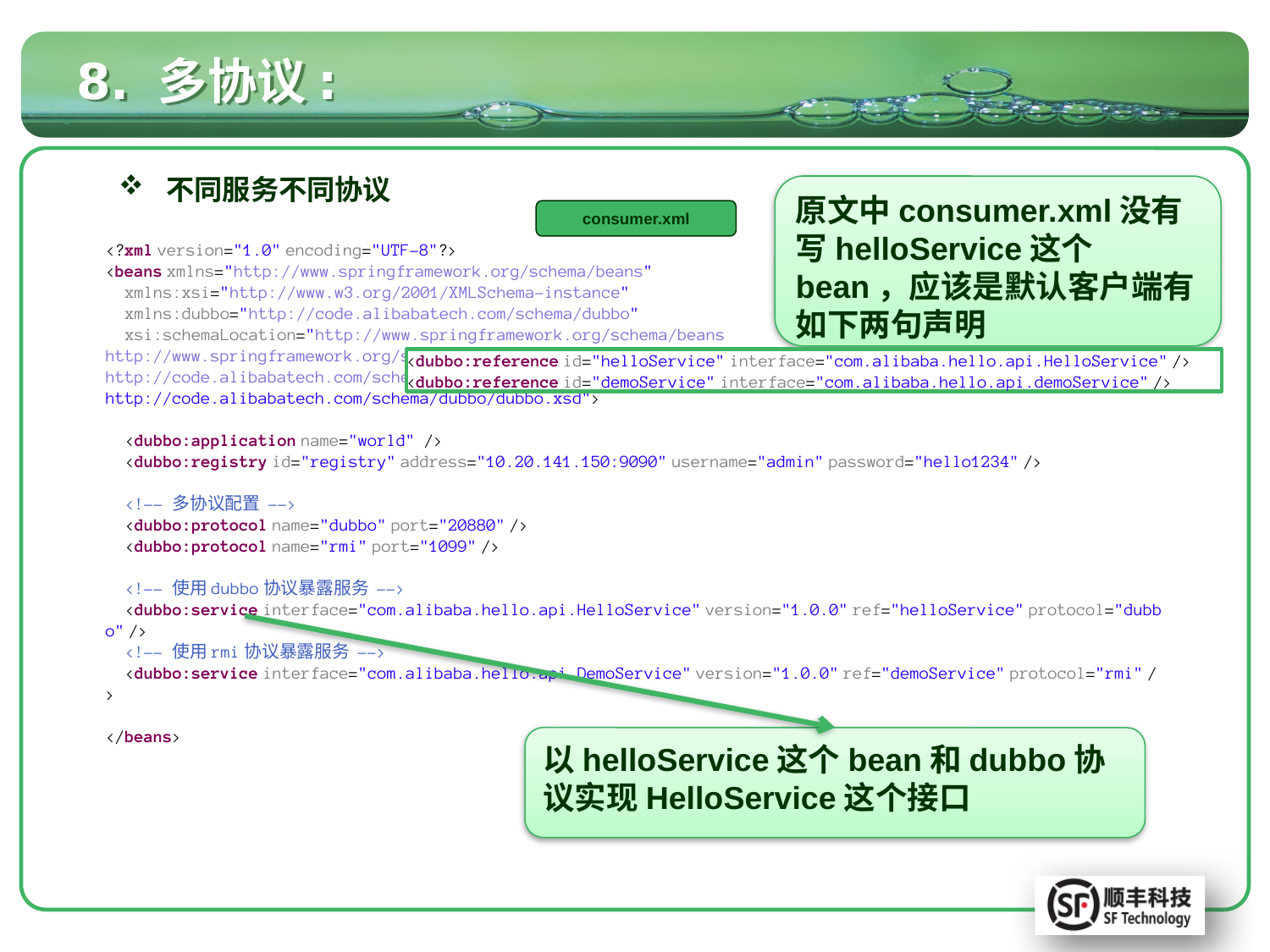

# 8. 多协议:
不同服务不同协议
原文中consumer.xml没有写helloService这个bean，应该是默认客户端有如下两句声明

consumer.xml
<?xml version="1.0" encoding="UTF-8"?>
<beans xmlns="http://www.springframework.org/schema/beans"
    xmlns:xsi="http://www.w3.org/2001/XMLSchema-instance"
    xmlns:dubbo="http://code.alibabatech.com/schema/dubbo"
    xsi:schemaLocation="http://www.springframework.org/schema/beans
http://www.springframework.org/schema/beans/spring-beans.xsd
http://code.alibabatech.com/schema/dubbo
http://code.alibabatech.com/schema/dubbo/dubbo.xsd">

    <dubbo:application name="world"  />
    <dubbo:registry id="registry" address="10.20.141.150:9090" username="admin" password="hello1234" />

    <!-- 多协议配置 -->
    <dubbo:protocol name="dubbo" port="20880" />
    <dubbo:protocol name="rmi" port="1099" />

    <!-- 使用dubbo协议暴露服务 -->
    <dubbo:service interface="com.alibaba.hello.api.HelloService" version="1.0.0" ref="helloService" protocol="dubbo" />
    <!-- 使用rmi协议暴露服务 -->
    <dubbo:service interface="com.alibaba.hello.api.DemoService" version="1.0.0" ref="demoService" protocol="rmi" />

</beans>
<dubbo:reference id="helloService" interface="com.alibaba.hello.api.HelloService" />
<dubbo:reference id="demoService" interface="com.alibaba.hello.api.demoService" />
以helloService这个bean和dubbo协议实现HelloService这个接口